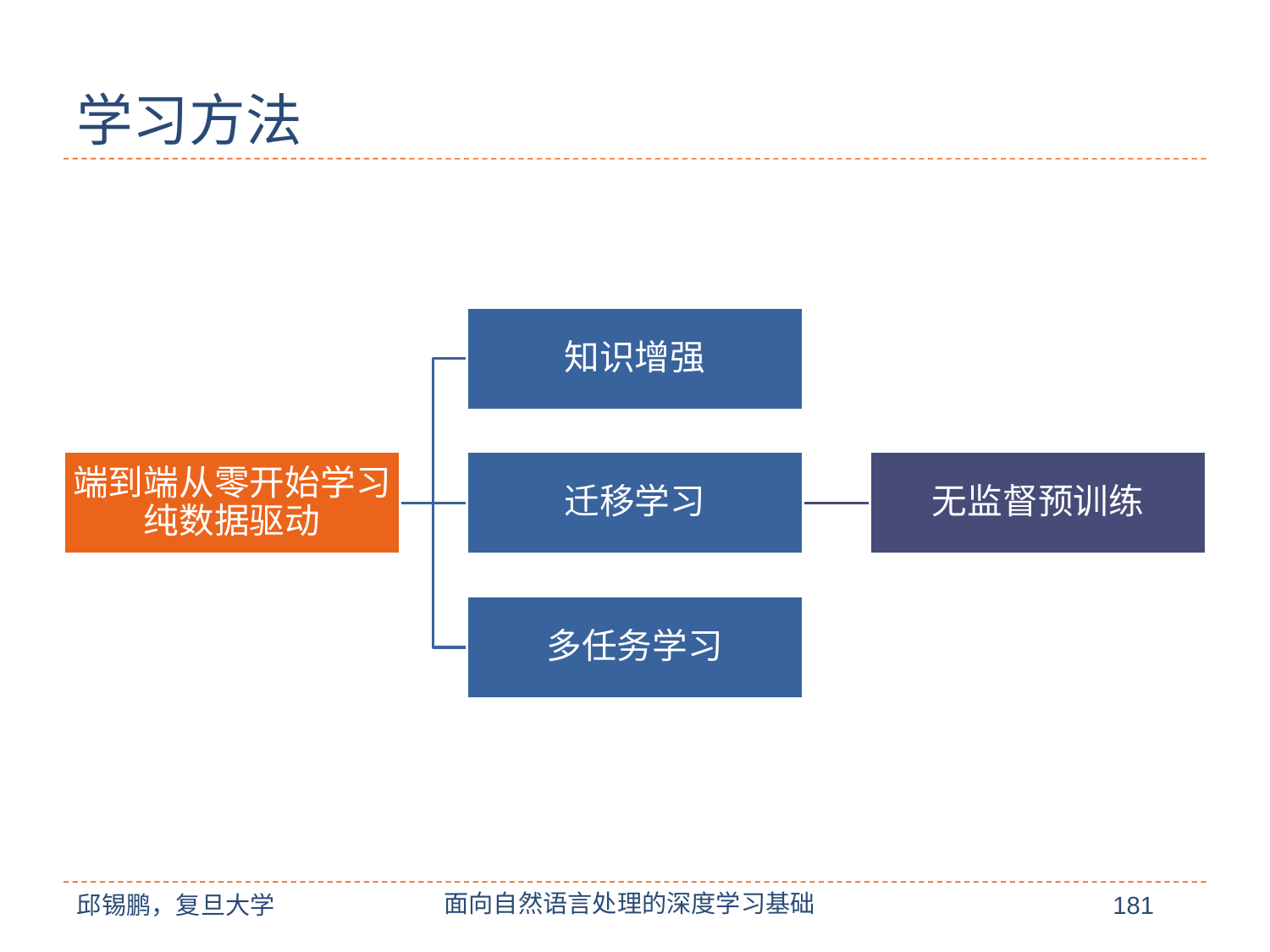

# 学习方法
端到端从零开始学习
纯数据驱动
知识增强
迁移学习
无监督预训练
多任务学习